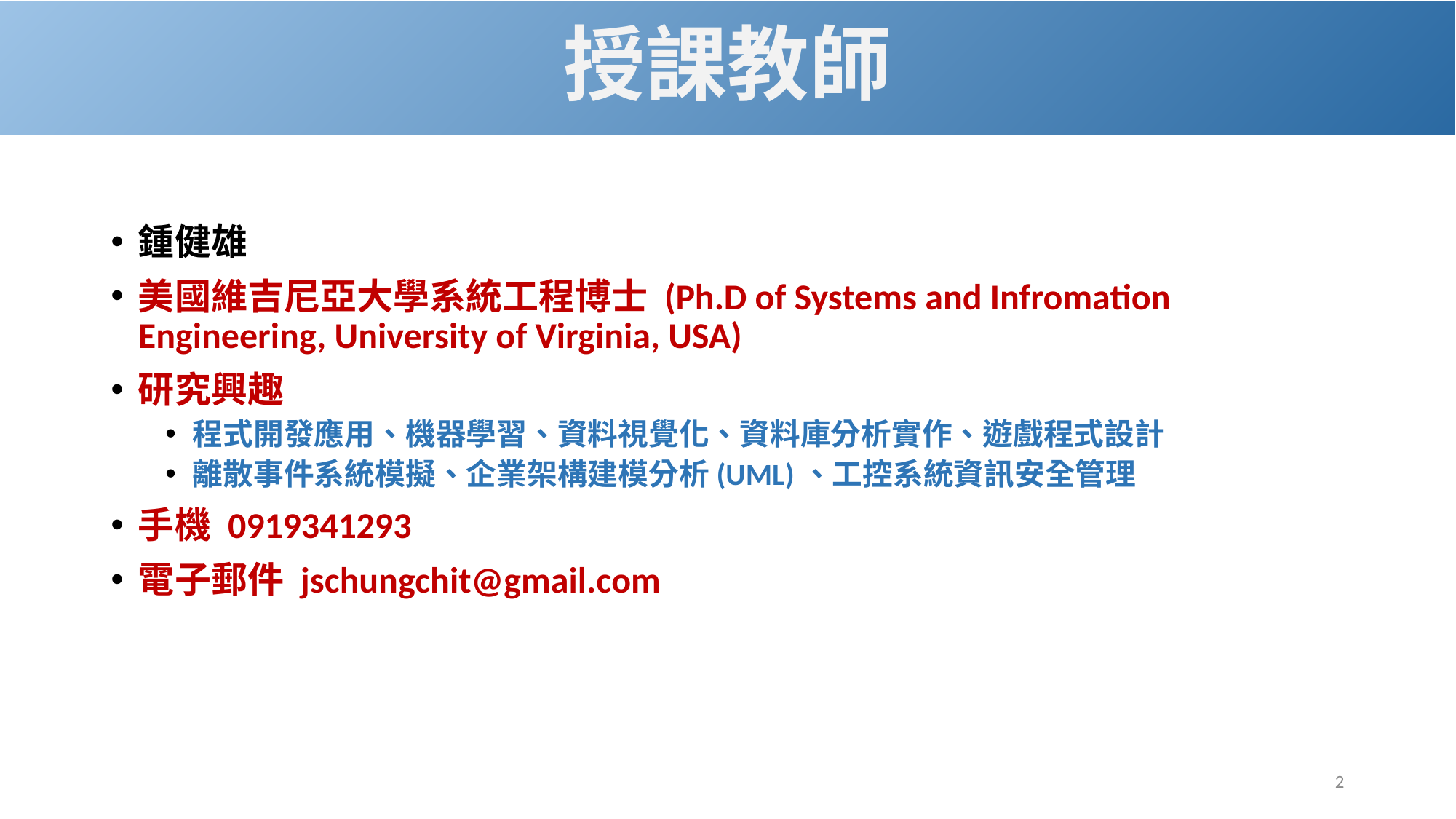

# 授課教師
鍾健雄
美國維吉尼亞大學系統工程博士 (Ph.D of Systems and Infromation Engineering, University of Virginia, USA)
研究興趣
程式開發應用、機器學習、資料視覺化、資料庫分析實作、遊戲程式設計
離散事件系統模擬、企業架構建模分析(UML)、工控系統資訊安全管理
手機 0919341293
電子郵件 jschungchit@gmail.com
2